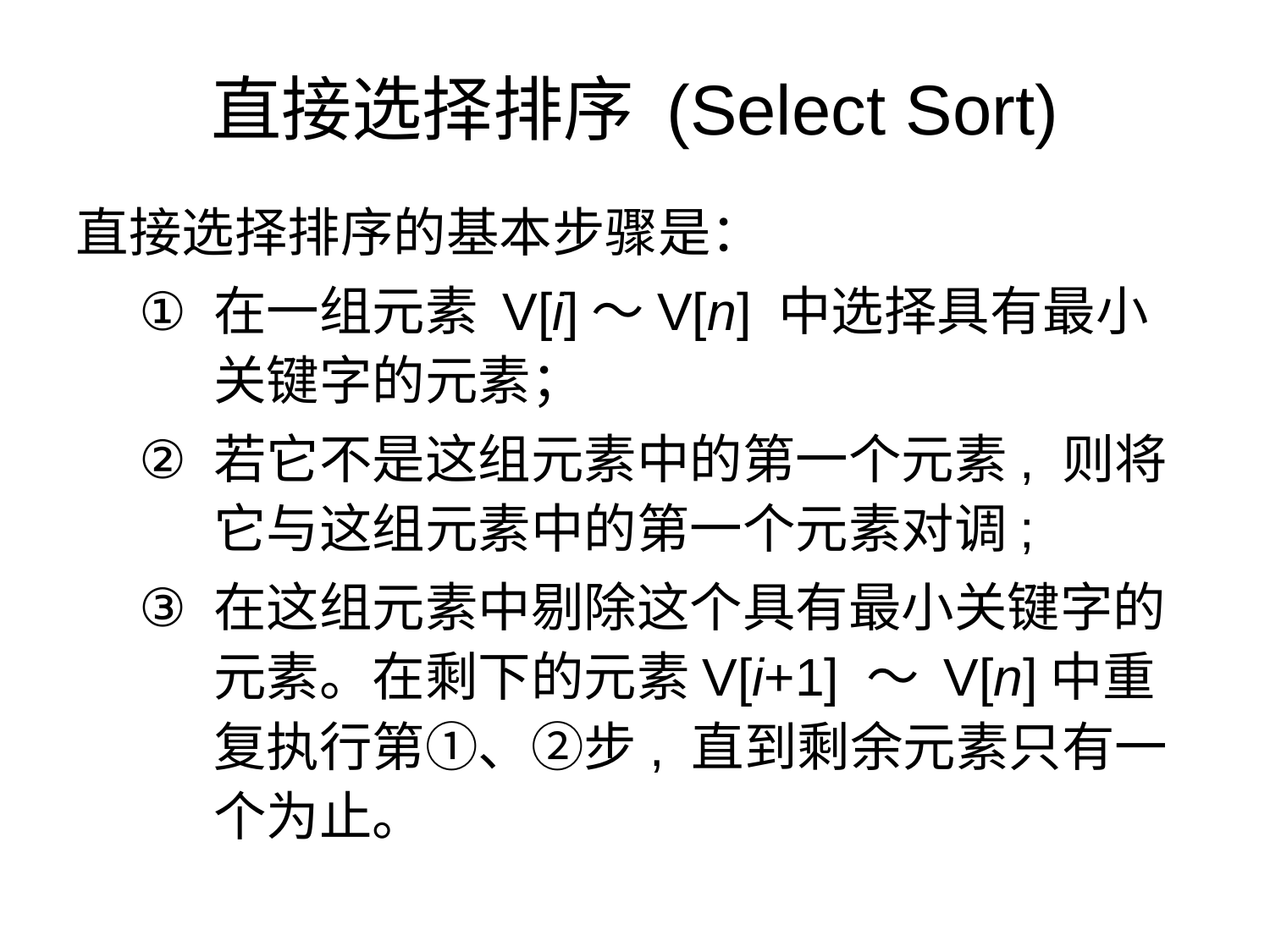

直接选择排序 (Select Sort)
直接选择排序的基本步骤是：
在一组元素 V[i]～V[n] 中选择具有最小关键字的元素；
若它不是这组元素中的第一个元素, 则将它与这组元素中的第一个元素对调;
在这组元素中剔除这个具有最小关键字的元素。在剩下的元素V[i+1] ～ V[n]中重复执行第①、②步, 直到剩余元素只有一个为止。